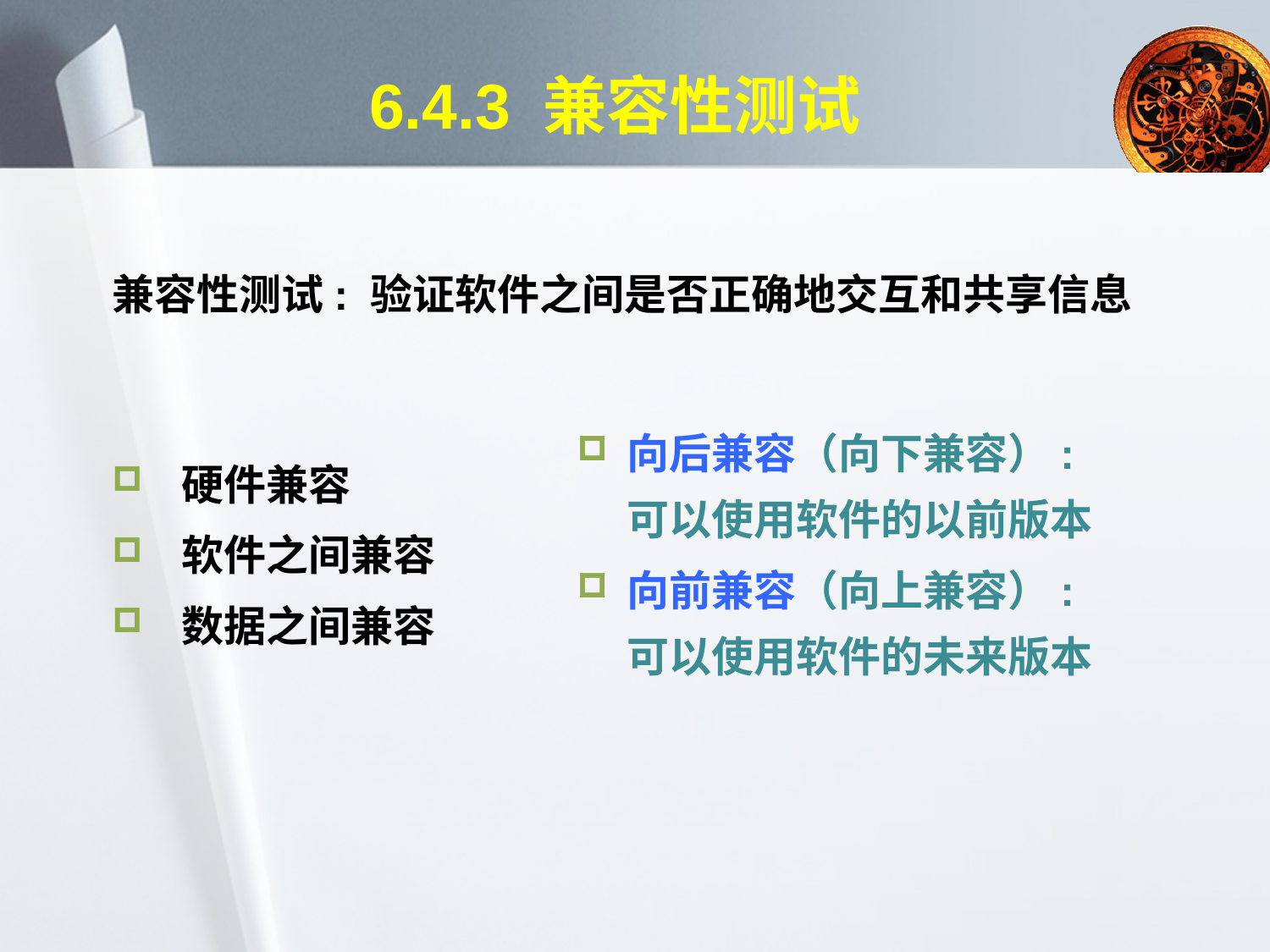

# 6.4.3 兼容性测试
兼容性测试: 验证软件之间是否正确地交互和共享信息

 硬件兼容
 软件之间兼容
 数据之间兼容
向后兼容（向下兼容）:可以使用软件的以前版本
向前兼容（向上兼容）:可以使用软件的未来版本